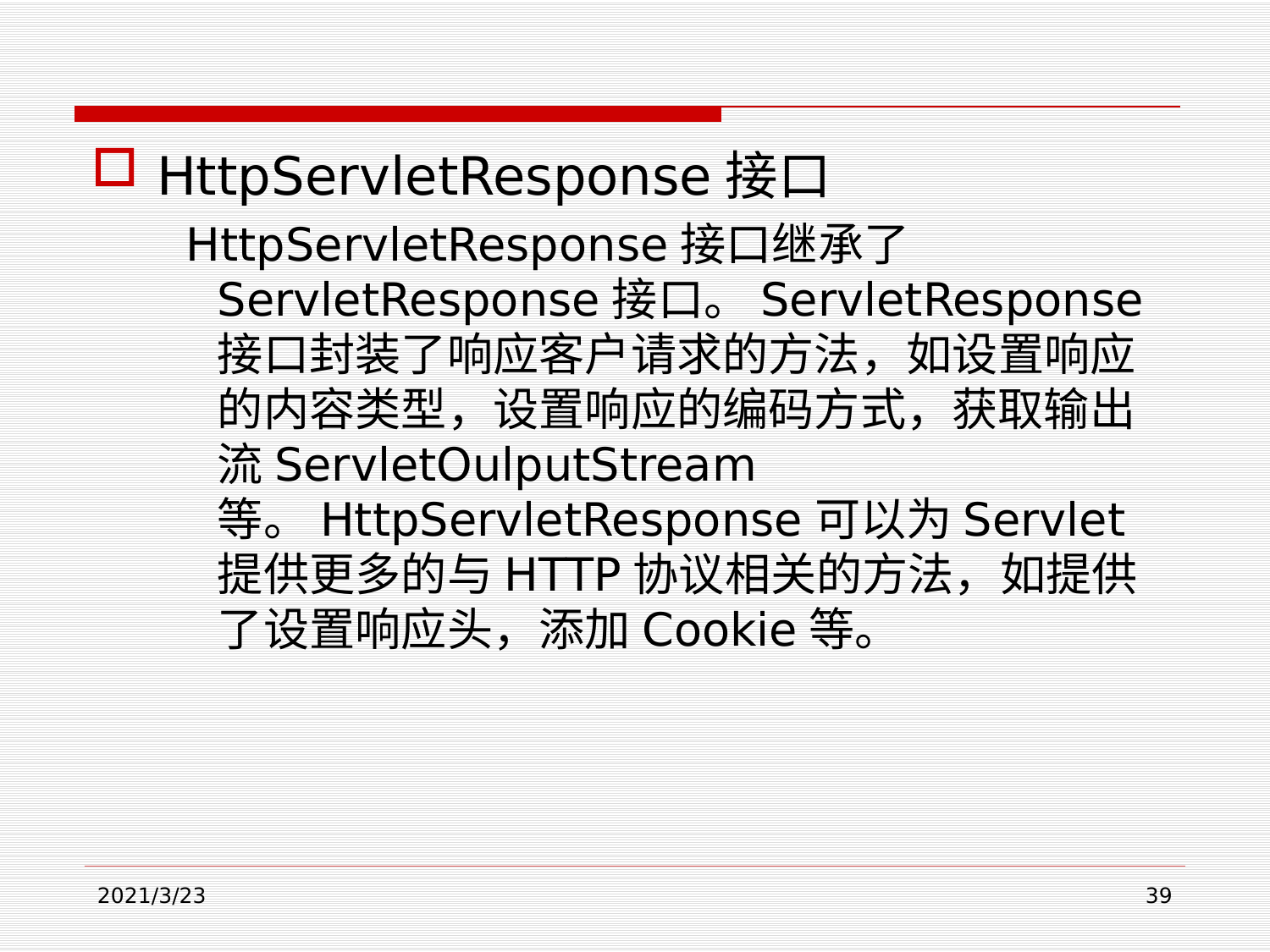

HttpServletResponse接口
  HttpServletResponse接口继承了ServletResponse接口。ServletResponse接口封装了响应客户请求的方法，如设置响应的内容类型，设置响应的编码方式，获取输出流ServletOulputStream等。HttpServletResponse可以为Servlet提供更多的与HTTP协议相关的方法，如提供了设置响应头，添加Cookie等。
2021/3/23
39